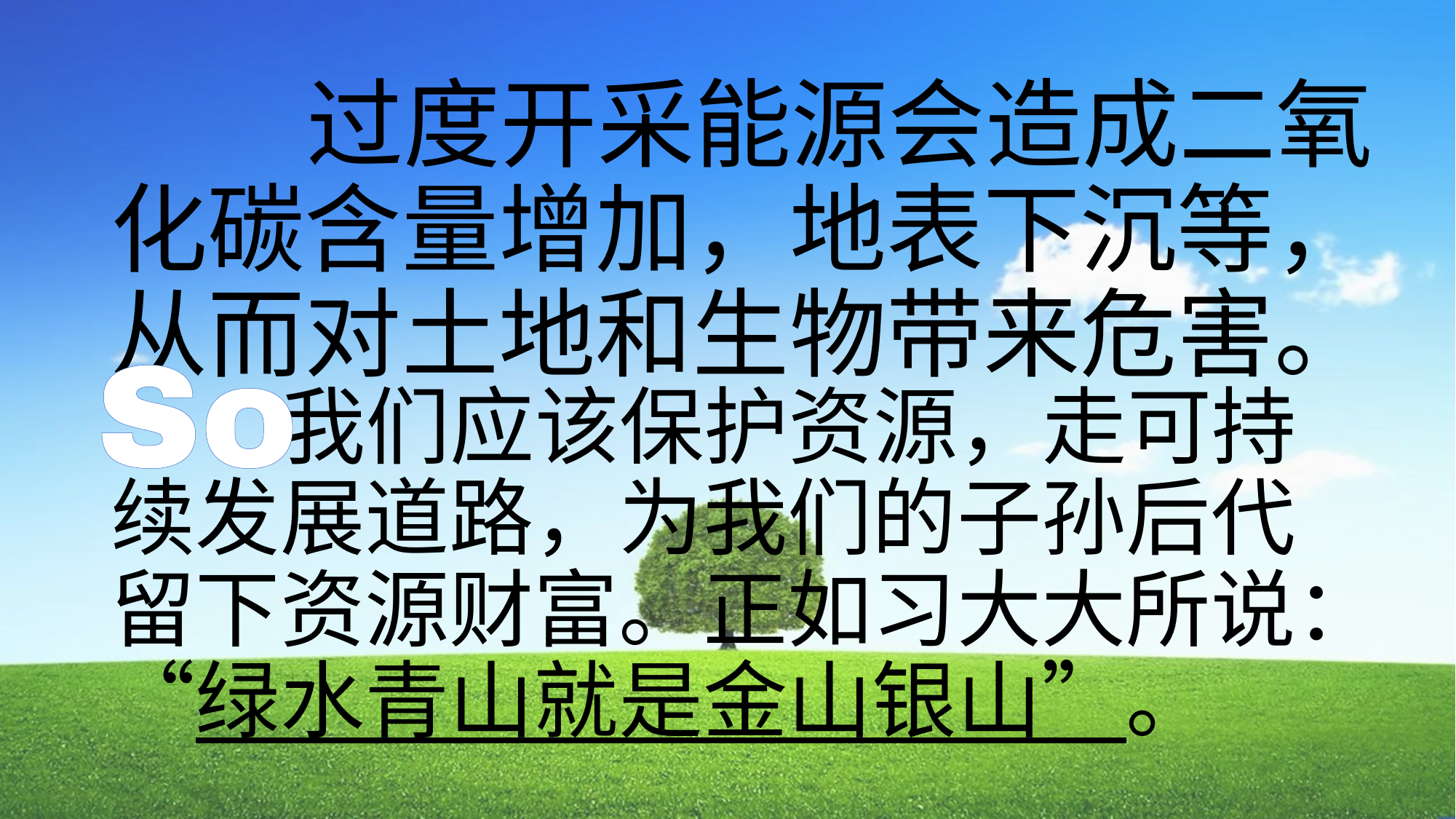

# 过度开采能源会造成二氧化碳含量增加，地表下沉等，从而对土地和生物带来危害。
So
        我们应该保护资源，走可持续发展道路，为我们的子孙后代留下资源财富。正如习大大所说：“绿水青山就是金山银山”。